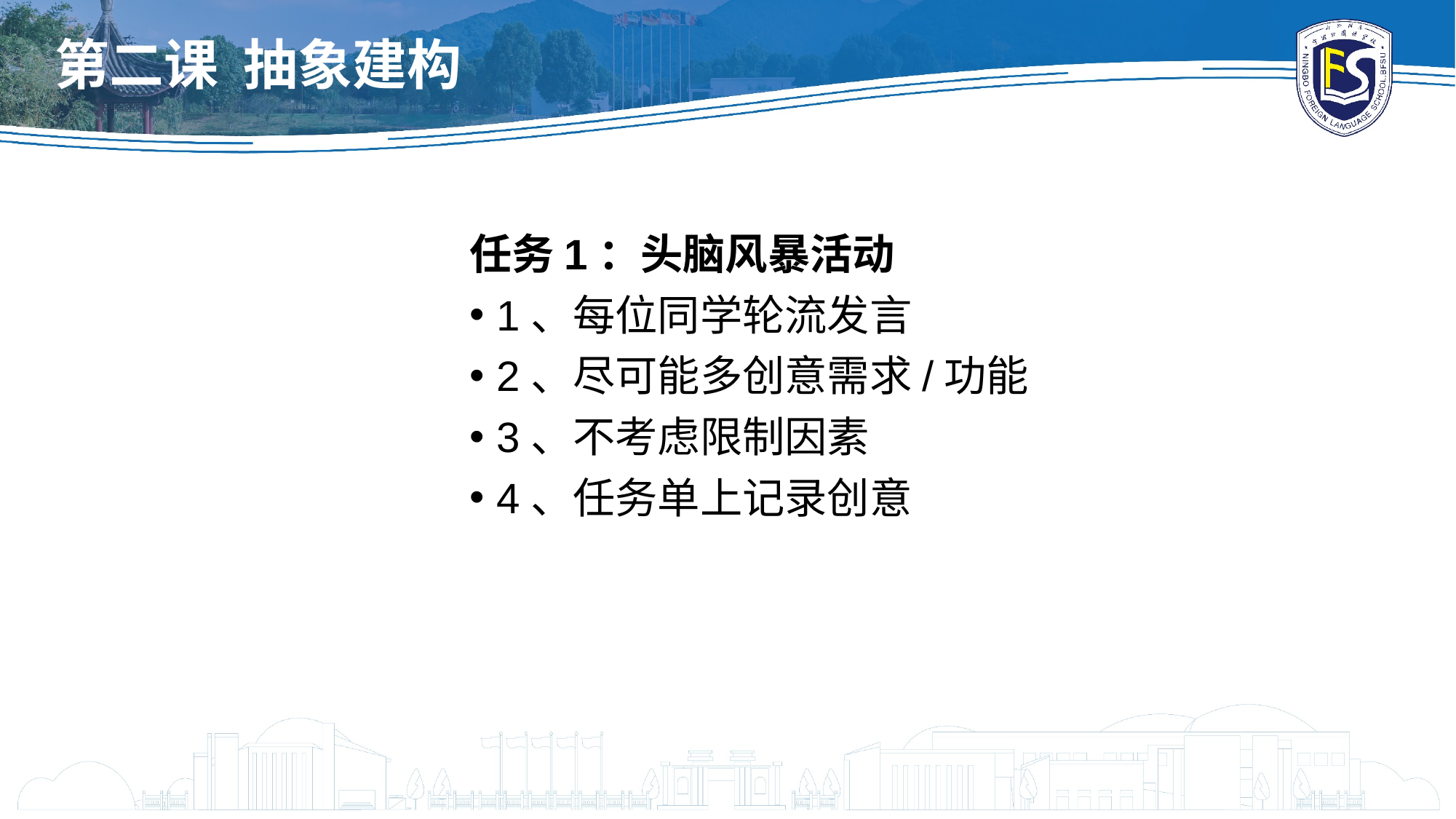

第二课  抽象建构
任务1：头脑风暴活动
1、每位同学轮流发言
2、尽可能多创意需求/功能
3、不考虑限制因素
4、任务单上记录创意